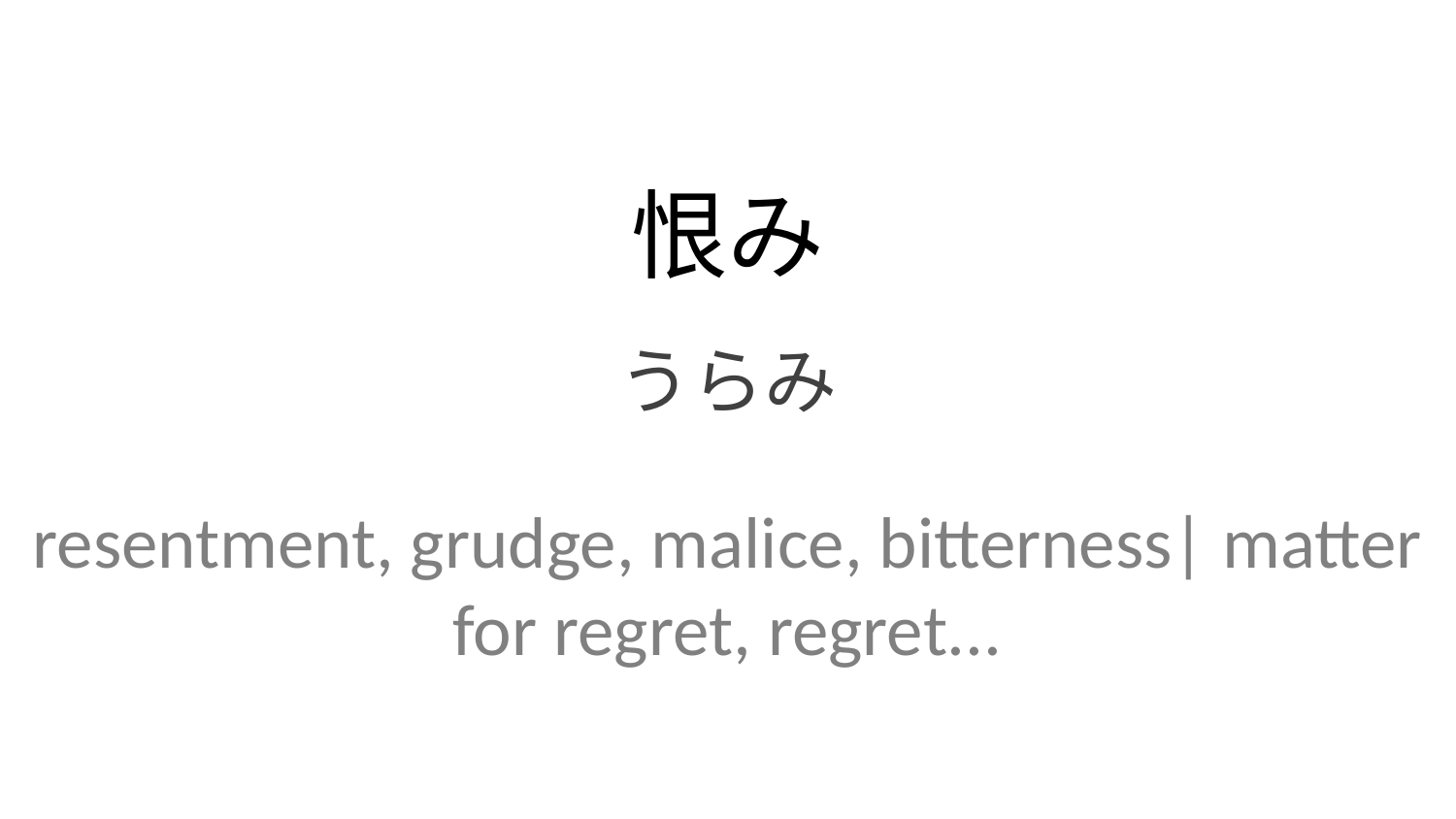

恨み

うらみ
resentment, grudge, malice, bitterness| matter for regret, regret...